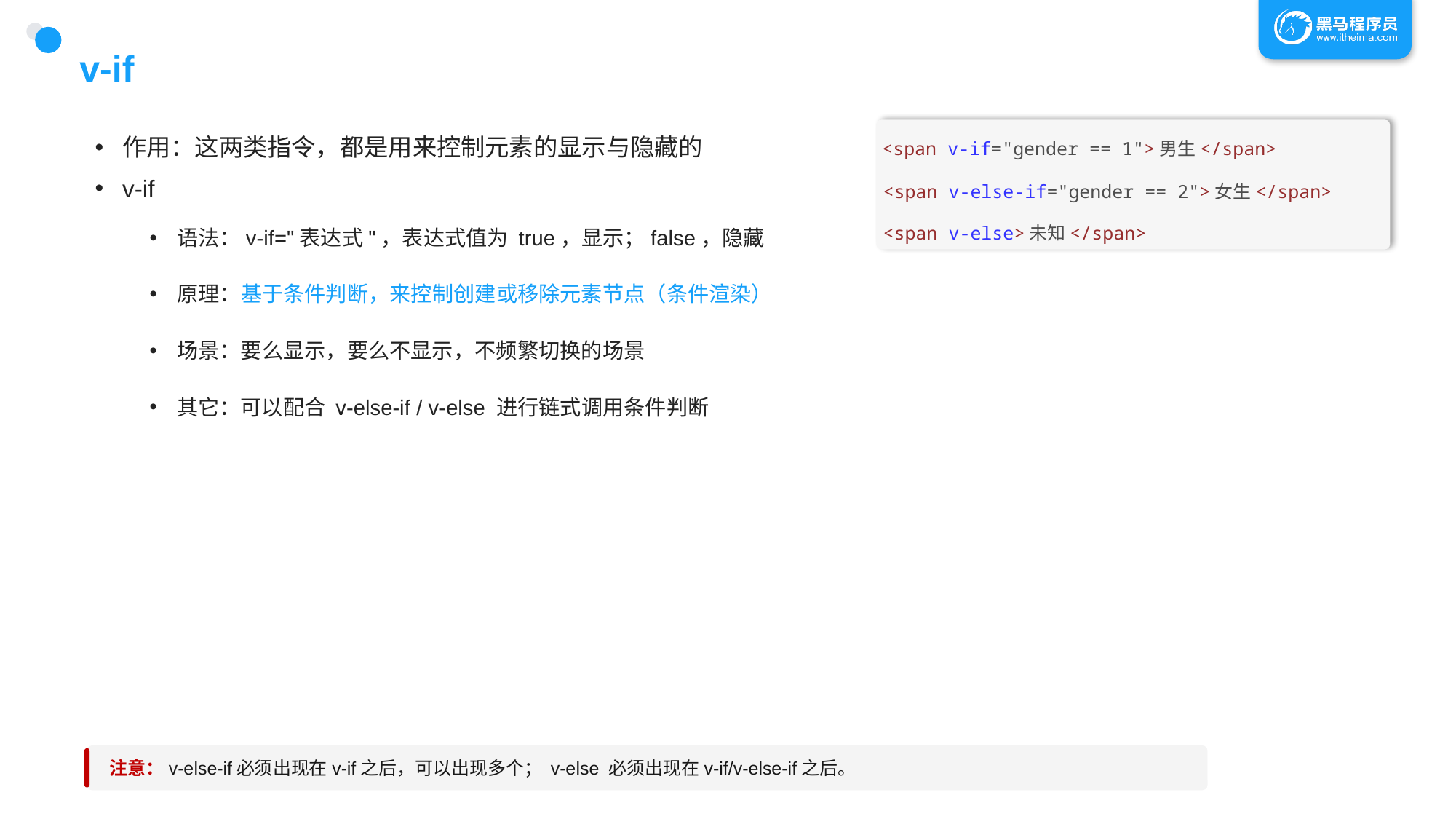

# v-if
<span v-if="gender == 1">男生</span>

作用：这两类指令，都是用来控制元素的显示与隐藏的
v-if
语法：v-if="表达式"，表达式值为 true，显示；false，隐藏
原理：基于条件判断，来控制创建或移除元素节点（条件渲染）
场景：要么显示，要么不显示，不频繁切换的场景
其它：可以配合 v-else-if / v-else 进行链式调用条件判断
<span v-else-if="gender == 2">女生</span>
<span v-else>未知</span>
注意：v-else-if必须出现在v-if之后，可以出现多个； v-else 必须出现在v-if/v-else-if之后。